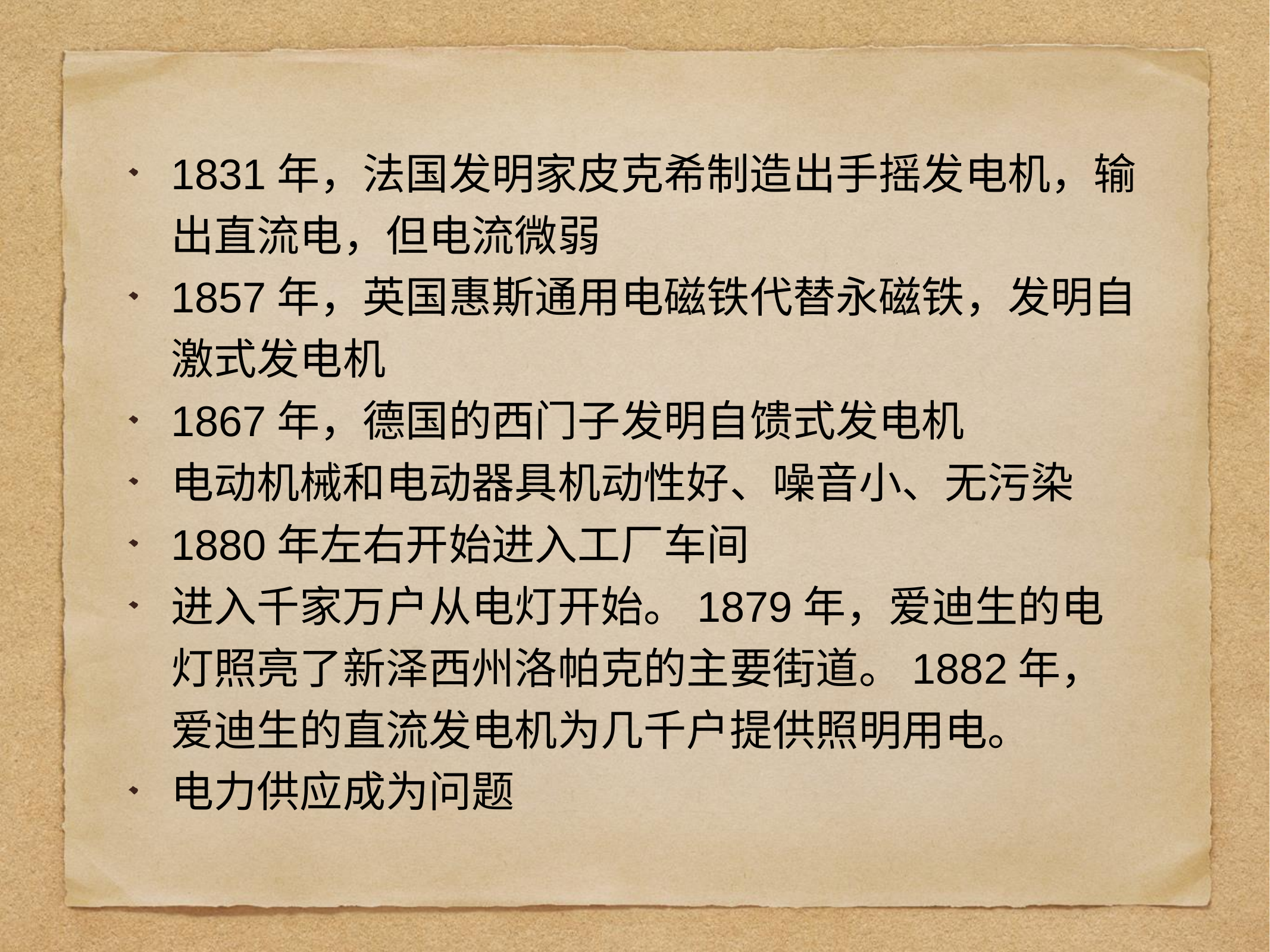

1831年，法国发明家皮克希制造出手摇发电机，输出直流电，但电流微弱
1857年，英国惠斯通用电磁铁代替永磁铁，发明自激式发电机
1867年，德国的西门子发明自馈式发电机
电动机械和电动器具机动性好、噪音小、无污染
1880年左右开始进入工厂车间
进入千家万户从电灯开始。1879年，爱迪生的电灯照亮了新泽西州洛帕克的主要街道。1882年，爱迪生的直流发电机为几千户提供照明用电。
电力供应成为问题